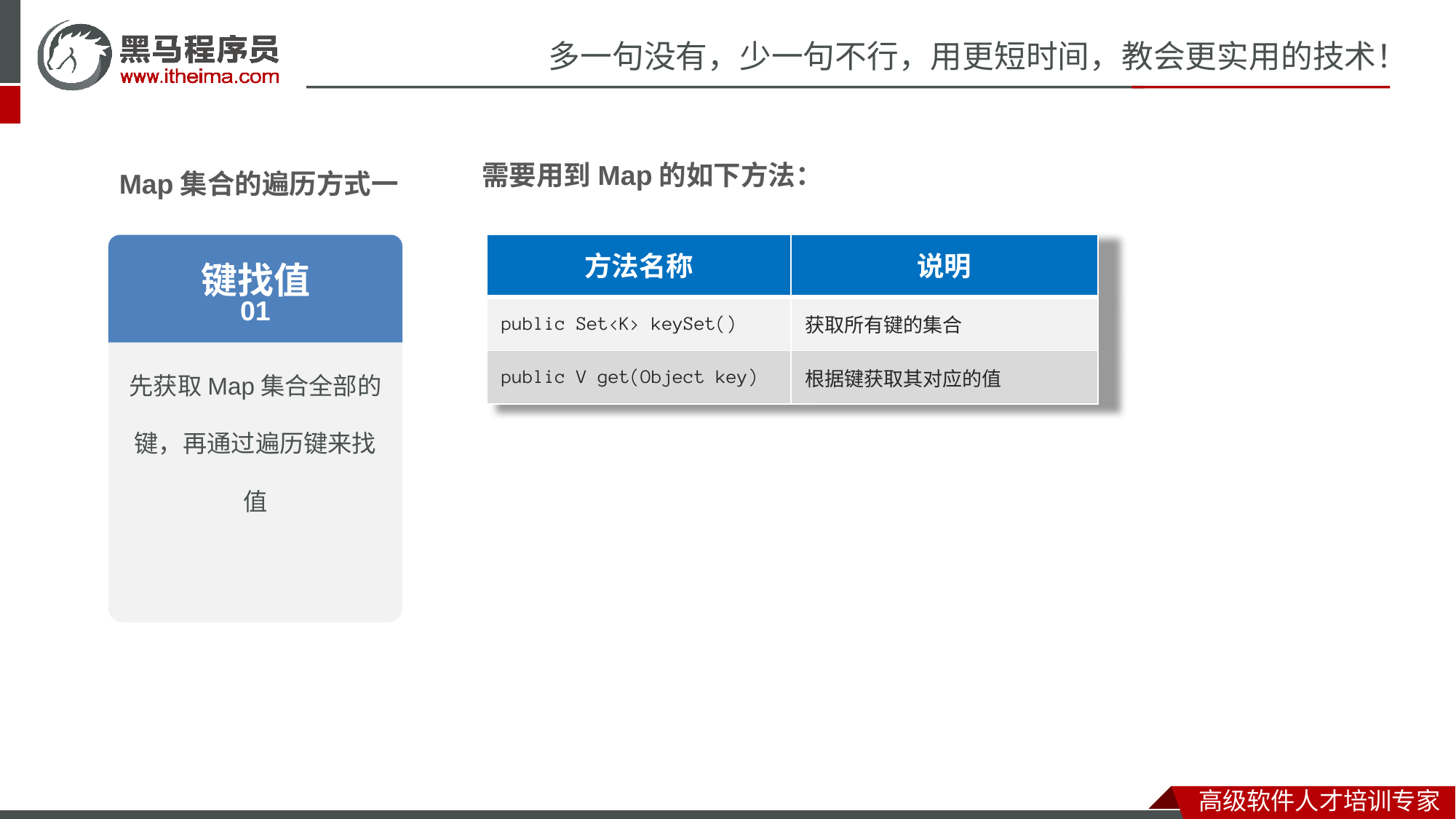

Map集合的遍历方式一
需要用到Map的如下方法：
先获取Map集合全部的键，再通过遍历键来找值

01
| 方法名称 | 说明 |
| --- | --- |
| public Set<K> keySet() | 获取所有键的集合 |
| public V get(Object key) | 根据键获取其对应的值 |
键找值